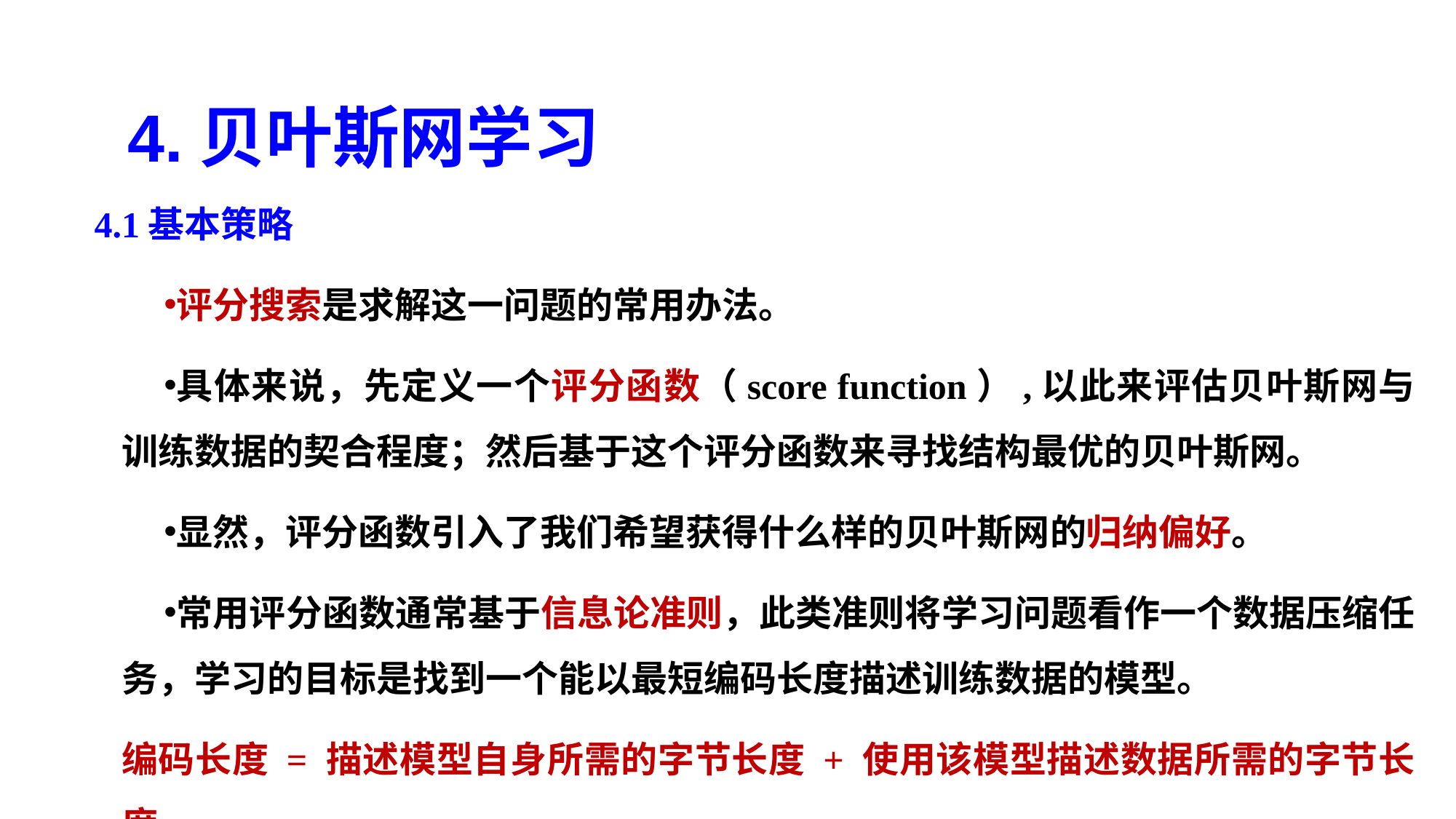

4.贝叶斯网学习
4.1基本策略
评分搜索是求解这一问题的常用办法。
具体来说，先定义一个评分函数（score function）,以此来评估贝叶斯网与训练数据的契合程度；然后基于这个评分函数来寻找结构最优的贝叶斯网。
显然，评分函数引入了我们希望获得什么样的贝叶斯网的归纳偏好。
常用评分函数通常基于信息论准则，此类准则将学习问题看作一个数据压缩任务，学习的目标是找到一个能以最短编码长度描述训练数据的模型。
编码长度 = 描述模型自身所需的字节长度 + 使用该模型描述数据所需的字节长度